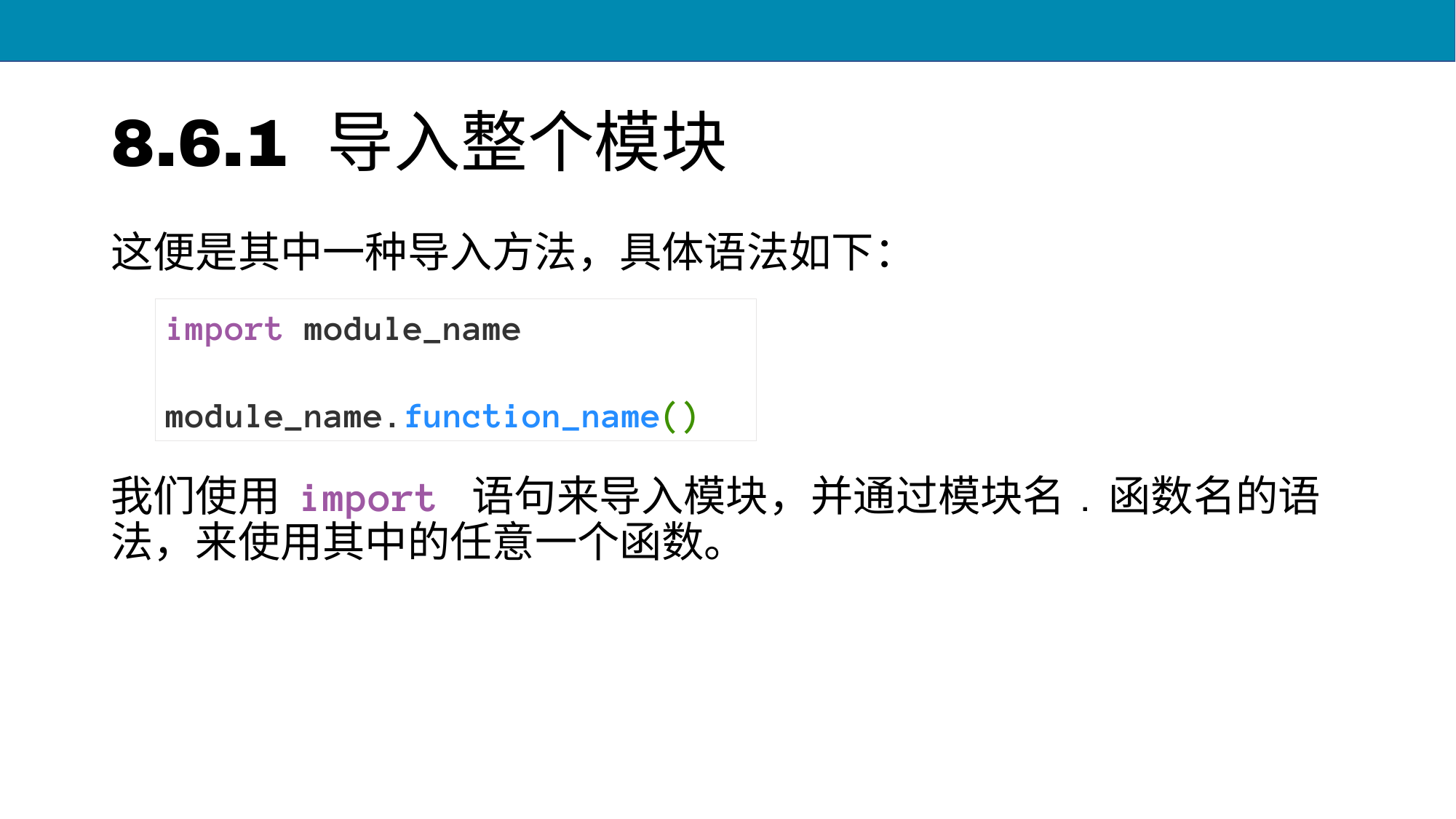

# 8.6.1 导入整个模块
这便是其中一种导入方法，具体语法如下：

我们使用 import 语句来导入模块，并通过模块名.函数名的语法，来使用其中的任意一个函数。

import module_name

module_name.function_name()